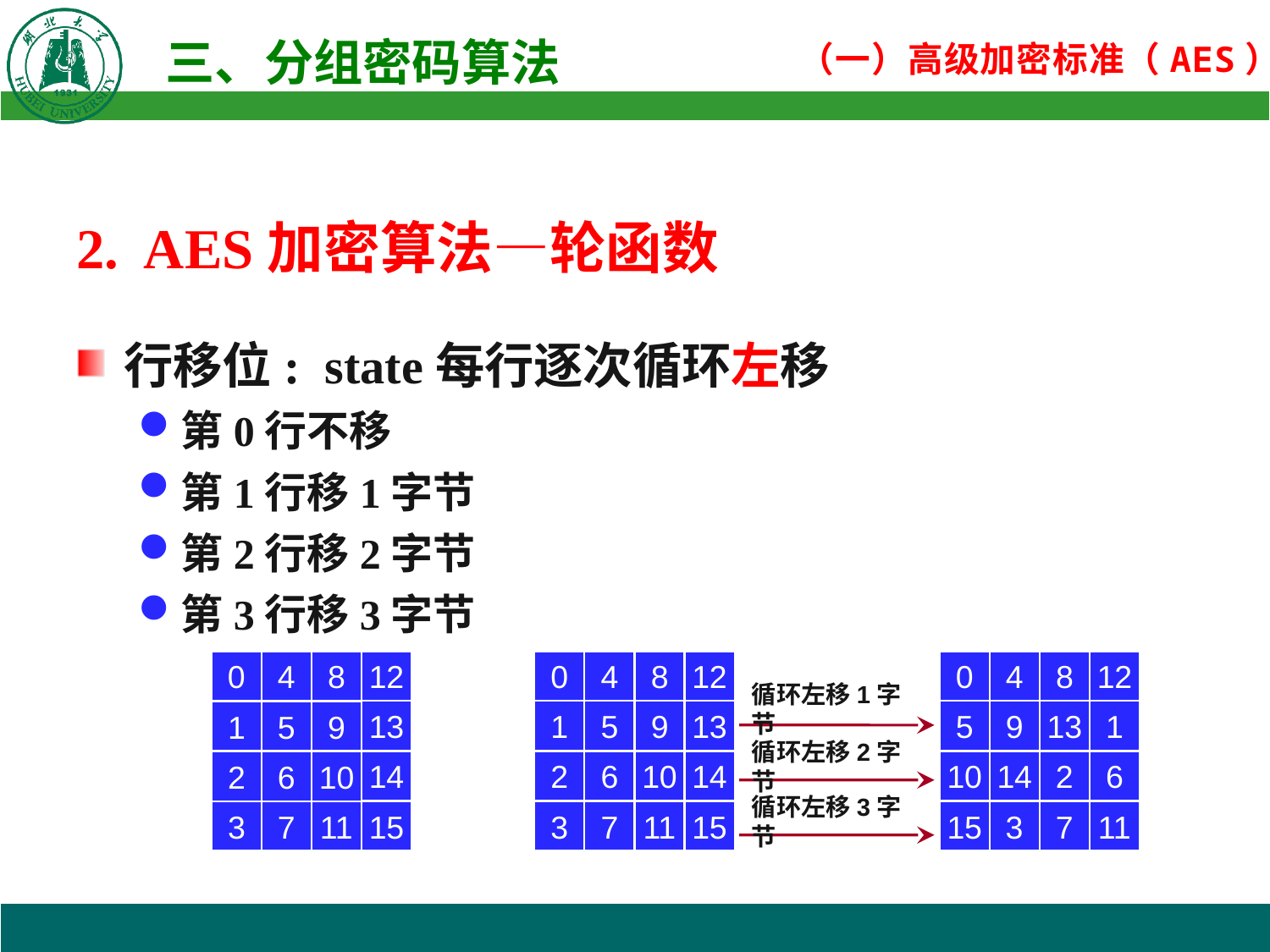

2.  AES加密算法—轮函数
行移位:  state每行逐次循环左移
第0行不移
第1行移1字节
第2行移2字节
第3行移3字节
0
4
8
12
0
4
8
12
0
4
8
12
循环左移1字节
13
1
5
9
13
5
9
13
1
1
5
9

循环左移2字节
14
2
6
10
14
10
14
2
6
2
6
10

循环左移3字节
3
7
11
15
3
7
11
15
15
3
7
11